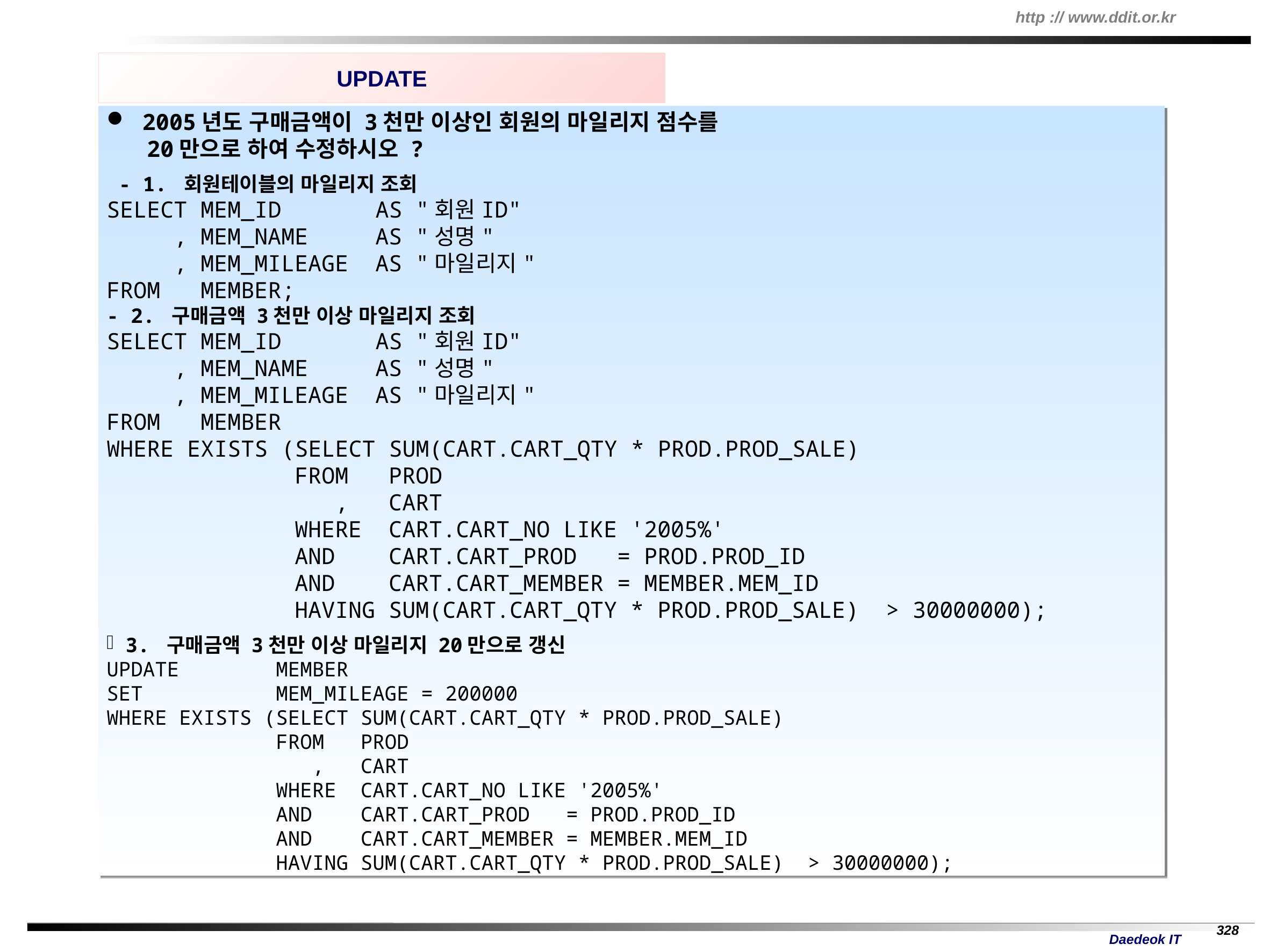

UPDATE
 2005년도 구매금액이 3천만 이상인 회원의 마일리지 점수를
   20만으로 하여 수정하시오 ?
 - 1. 회원테이블의 마일리지 조회
SELECT MEM_ID       AS "회원ID"
     , MEM_NAME     AS "성명"
     , MEM_MILEAGE  AS "마일리지"
FROM   MEMBER;
- 2. 구매금액 3천만 이상 마일리지 조회
SELECT MEM_ID       AS "회원ID"
     , MEM_NAME     AS "성명"
     , MEM_MILEAGE  AS "마일리지"
FROM   MEMBER
WHERE EXISTS (SELECT SUM(CART.CART_QTY * PROD.PROD_SALE)
              FROM   PROD
                 ,   CART
              WHERE  CART.CART_NO LIKE '2005%'
              AND    CART.CART_PROD   = PROD.PROD_ID
              AND    CART.CART_MEMBER = MEMBER.MEM_ID
              HAVING SUM(CART.CART_QTY * PROD.PROD_SALE)  > 30000000);
3. 구매금액 3천만 이상 마일리지 20만으로 갱신
UPDATE        MEMBER
SET           MEM_MILEAGE = 200000
WHERE EXISTS (SELECT SUM(CART.CART_QTY * PROD.PROD_SALE)
              FROM   PROD
                 ,   CART
              WHERE  CART.CART_NO LIKE '2005%'
              AND    CART.CART_PROD   = PROD.PROD_ID
              AND    CART.CART_MEMBER = MEMBER.MEM_ID
              HAVING SUM(CART.CART_QTY * PROD.PROD_SALE)  > 30000000);